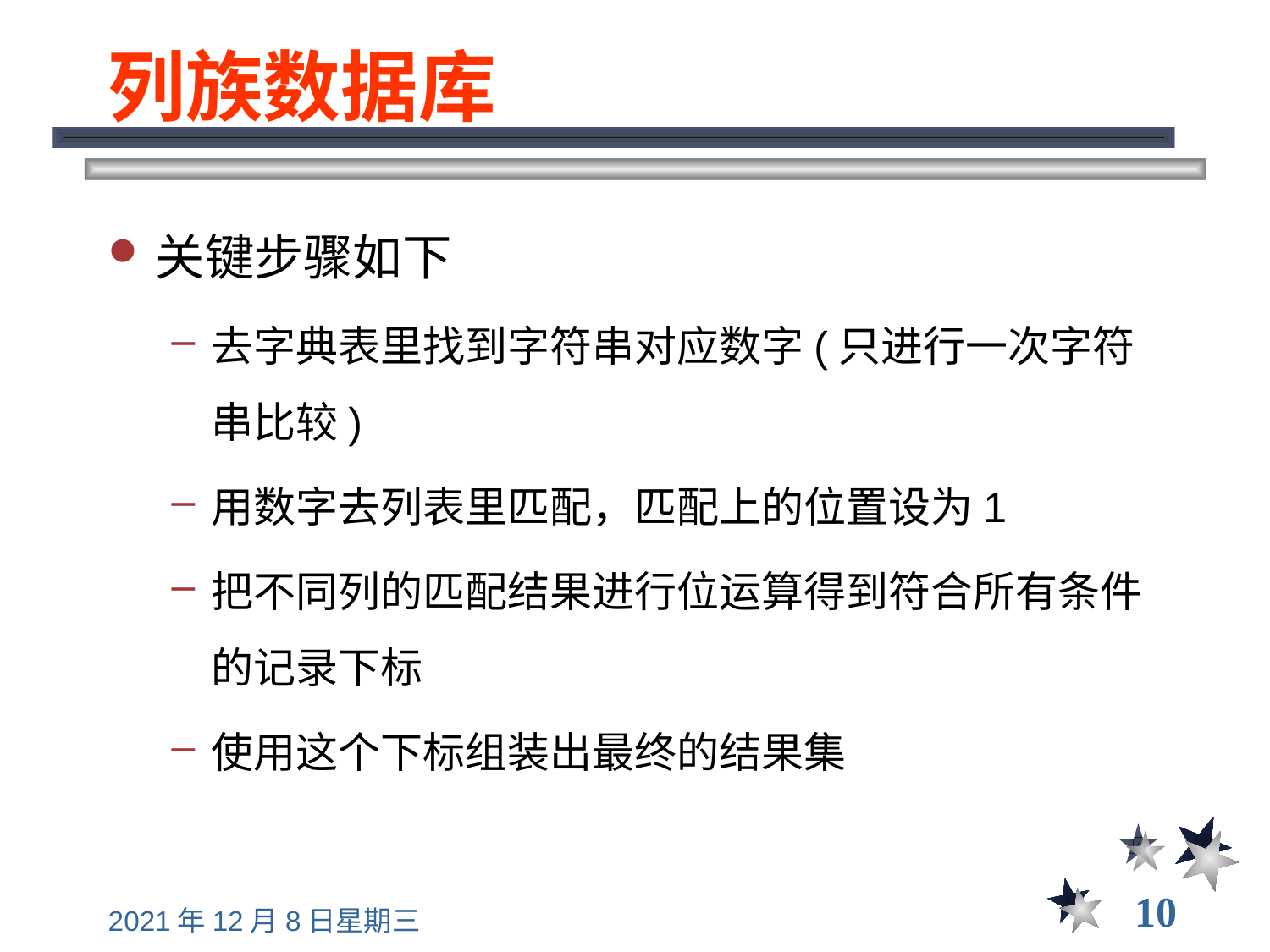

列族数据库
关键步骤如下
去字典表里找到字符串对应数字(只进行一次字符串比较)
用数字去列表里匹配，匹配上的位置设为1
把不同列的匹配结果进行位运算得到符合所有条件的记录下标
使用这个下标组装出最终的结果集

10
2021年12月8日星期三
大数据管理----前言